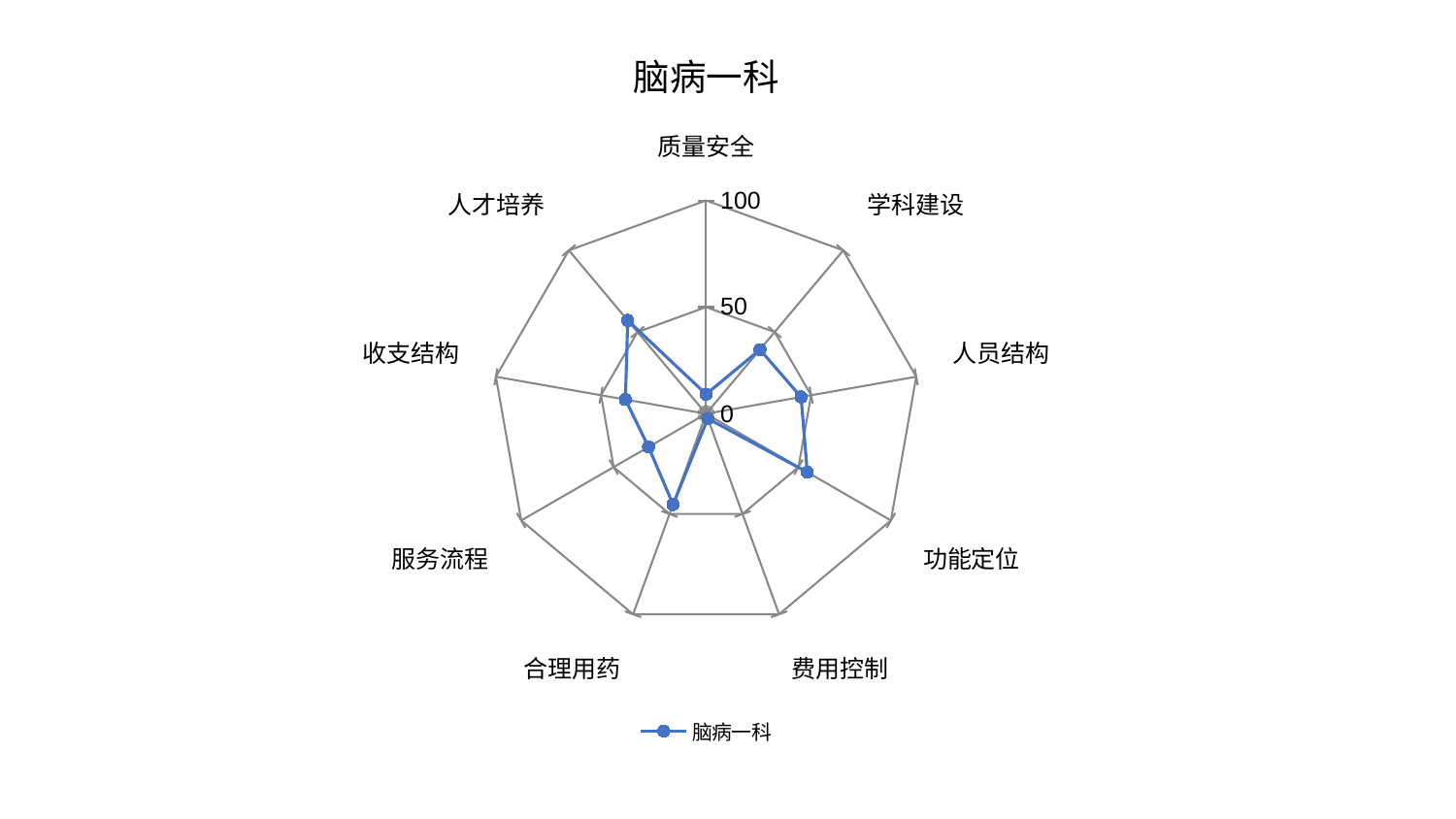

### Chart: 脑病一科

| Category | 脑病一科 |
|---|---|
| 质量安全 | 9.129649370794475 |
| 学科建设 | 39.27603621160176 |
| 人员结构 | 45.210508207065736 |
| 功能定位 | 54.76407683518347 |
| 费用控制 | 2.3749892951669227 |
| 合理用药 | 45.260785067754966 |
| 服务流程 | 31.133454835723885 |
| 收支结构 | 38.39431663377512 |
| 人才培养 | 57.13525244211107 |
122